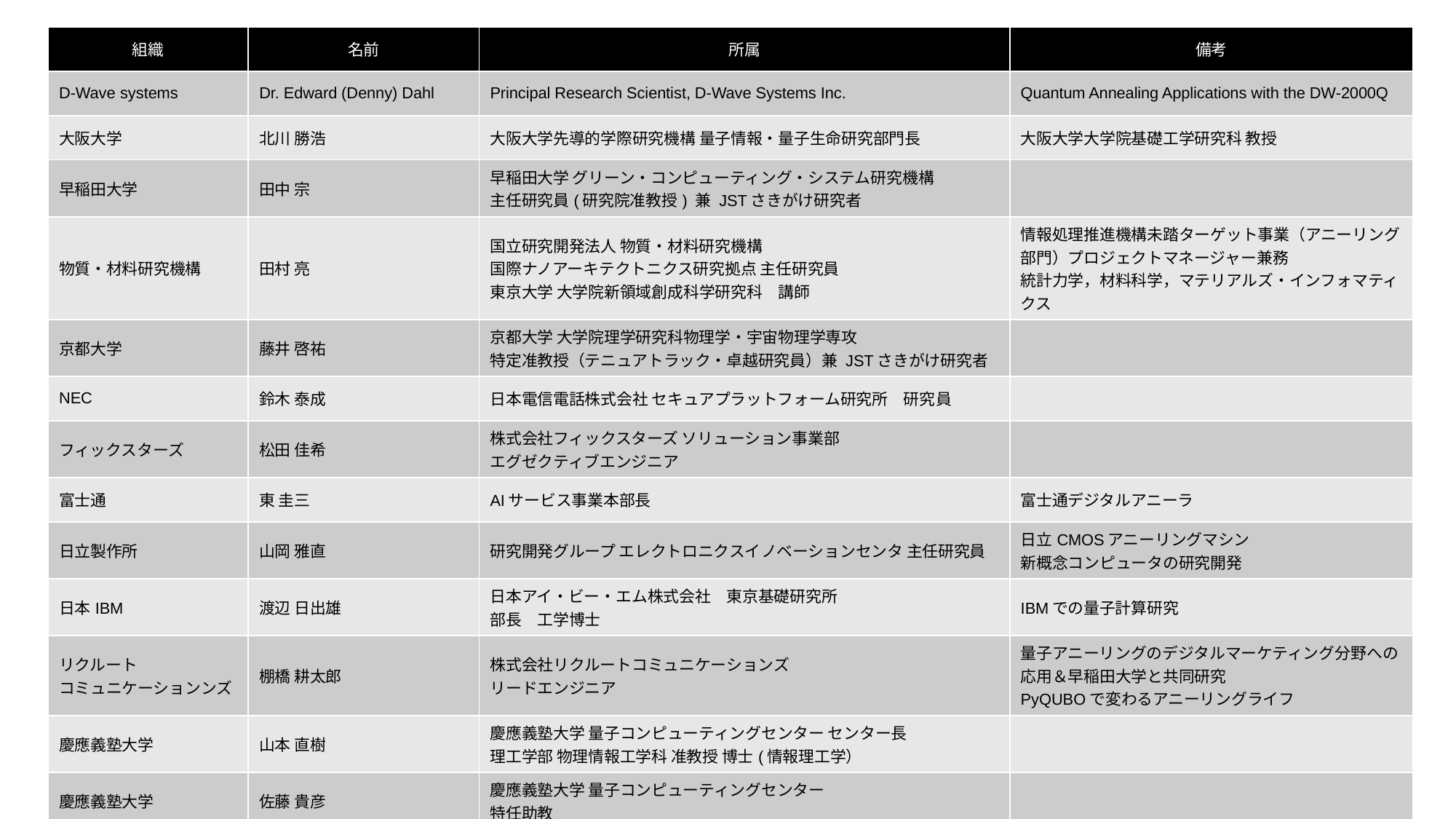

| 組織 | 名前 | 所属 | 備考 |
| --- | --- | --- | --- |
| D-Wave systems | Dr. Edward (Denny) Dahl | Principal Research Scientist, D-Wave Systems Inc. | Quantum Annealing Applications with the DW-2000Q |
| 大阪大学 | 北川 勝浩 | 大阪大学先導的学際研究機構 量子情報・量子生命研究部門長 | 大阪大学大学院基礎工学研究科 教授 |
| 早稲田大学 | 田中 宗 | 早稲田大学 グリーン・コンピューティング・システム研究機構 主任研究員(研究院准教授) 兼 JSTさきがけ研究者 |  |
| 物質・材料研究機構 | 田村 亮 | 国立研究開発法人 物質・材料研究機構　 国際ナノアーキテクトニクス研究拠点 主任研究員 東京大学 大学院新領域創成科学研究科　講師 | 情報処理推進機構未踏ターゲット事業（アニーリング部門）プロジェクトマネージャー兼務 統計力学，材料科学，マテリアルズ・インフォマティクス |
| 京都大学 | 藤井 啓祐 | 京都大学 大学院理学研究科物理学・宇宙物理学専攻 　 特定准教授（テニュアトラック・卓越研究員）兼 JSTさきがけ研究者 |  |
| NEC | 鈴木 泰成 | 日本電信電話株式会社 セキュアプラットフォーム研究所　研究員 |  |
| フィックスターズ | 松田 佳希 | 株式会社フィックスターズ ソリューション事業部 エグゼクティブエンジニア |  |
| 富士通 | 東 圭三 | AIサービス事業本部長 | 富士通デジタルアニーラ |
| 日立製作所 | 山岡 雅直 | 研究開発グループ エレクトロニクスイノベーションセンタ 主任研究員 | 日立CMOSアニーリングマシン 新概念コンピュータの研究開発 |
| 日本IBM | 渡辺 日出雄 | 日本アイ・ビー・エム株式会社　東京基礎研究所　 部長　工学博士 | IBMでの量子計算研究 |
| リクルート コミュニケーションンズ | 棚橋 耕太郎 | 株式会社リクルートコミュニケーションズ リードエンジニア | 量子アニーリングのデジタルマーケティング分野への応用＆早稲田大学と共同研究 PyQUBOで変わるアニーリングライフ |
| 慶應義塾大学 | 山本 直樹 | 慶應義塾大学 量子コンピューティングセンター センター長 理工学部 物理情報工学科 准教授 博士(情報理工学） |  |
| 慶應義塾大学 | 佐藤 貴彦 | 慶應義塾大学 量子コンピューティングセンター 特任助教 |  |